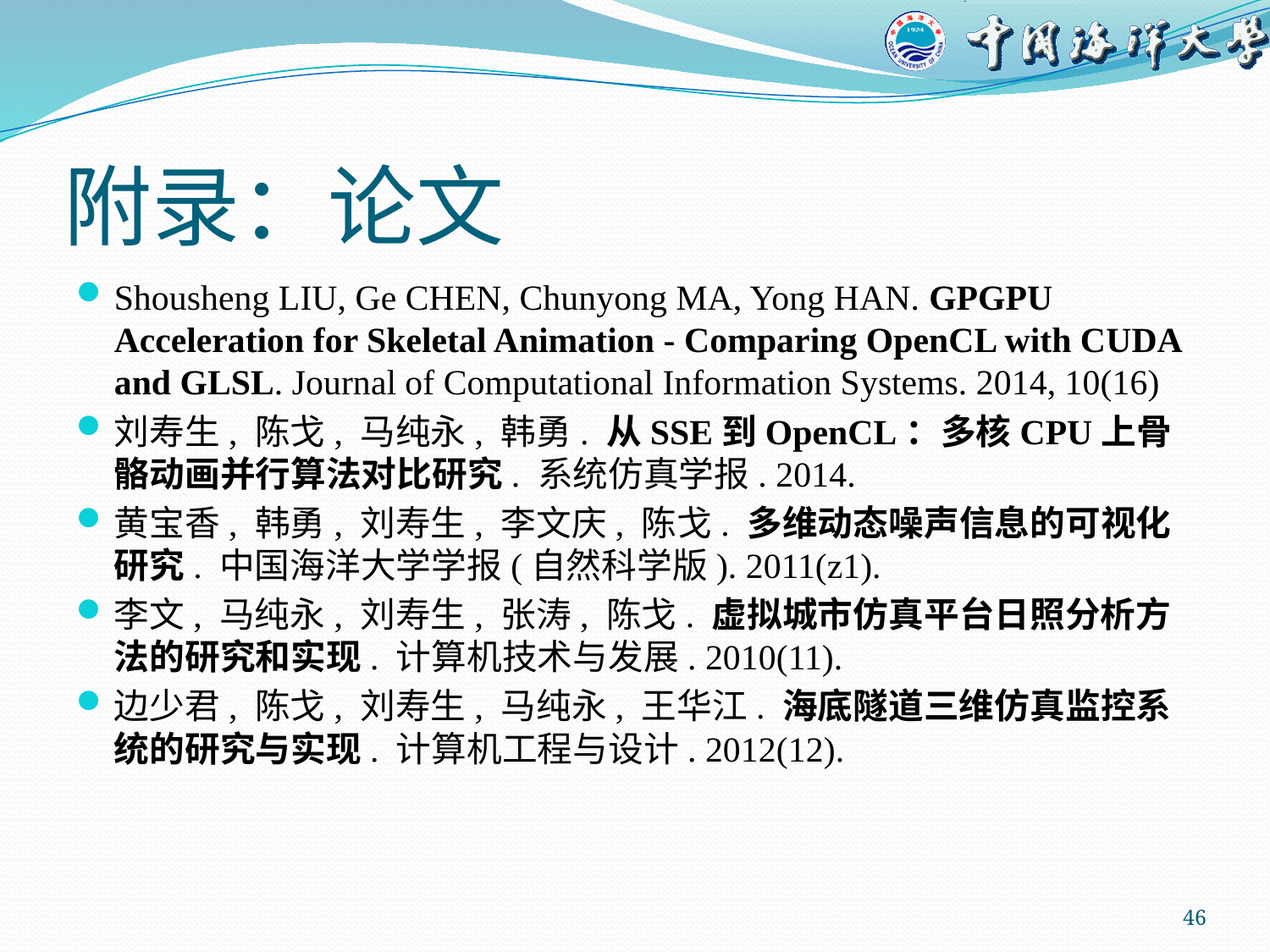

# 附录：论文
Shousheng LIU, Ge CHEN, Chunyong MA, Yong HAN. GPGPU Acceleration for Skeletal Animation - Comparing OpenCL with CUDA and GLSL. Journal of Computational Information Systems. 2014, 10(16)
刘寿生, 陈戈, 马纯永, 韩勇. 从SSE到OpenCL：多核CPU上骨骼动画并行算法对比研究. 系统仿真学报. 2014.
黄宝香, 韩勇, 刘寿生, 李文庆, 陈戈. 多维动态噪声信息的可视化研究. 中国海洋大学学报(自然科学版). 2011(z1).
李文, 马纯永, 刘寿生, 张涛, 陈戈. 虚拟城市仿真平台日照分析方法的研究和实现. 计算机技术与发展. 2010(11).
边少君, 陈戈, 刘寿生, 马纯永, 王华江. 海底隧道三维仿真监控系统的研究与实现. 计算机工程与设计. 2012(12).

46